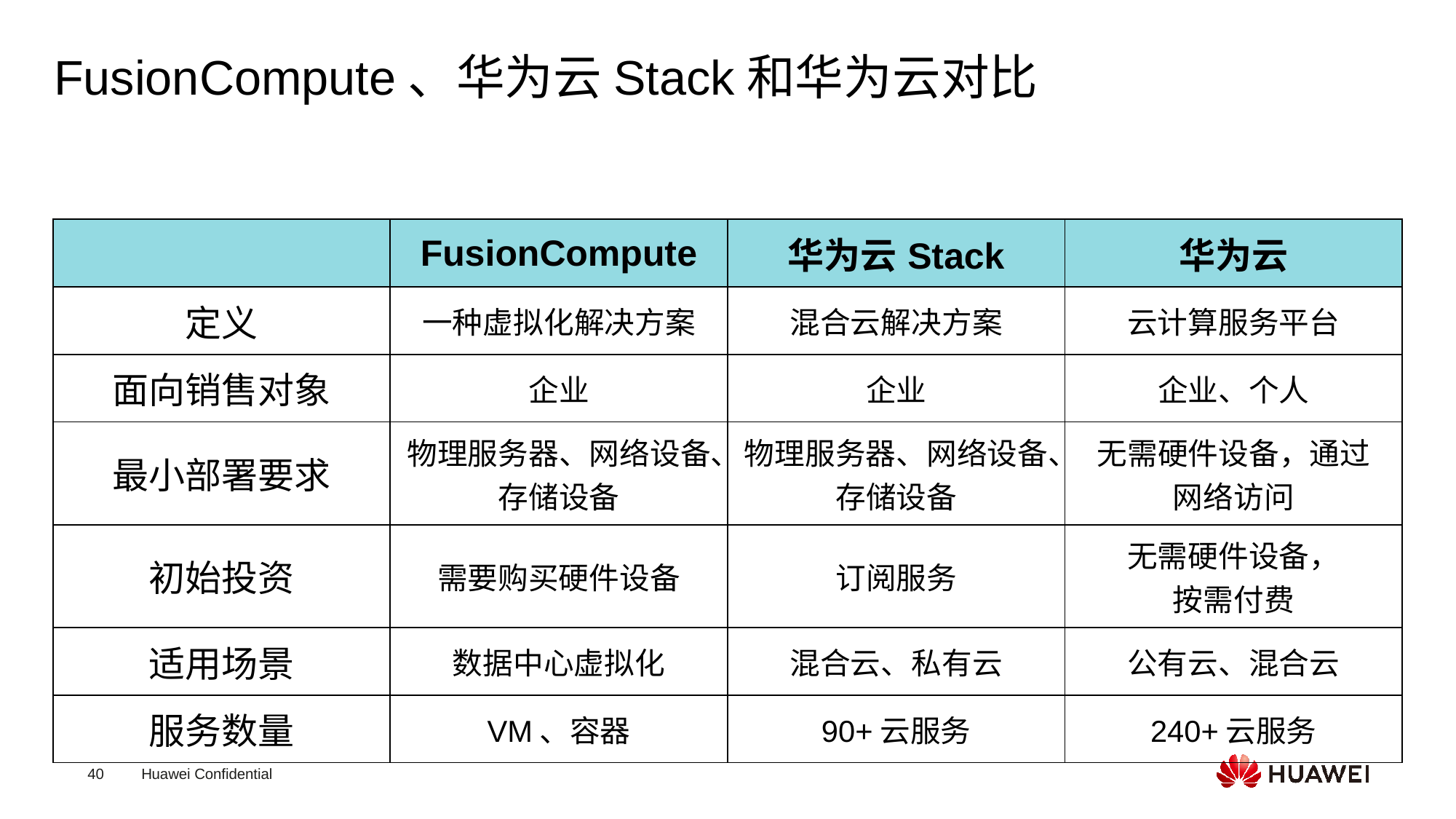

# FusionCompute、华为云Stack和华为云对比
|  | FusionCompute | 华为云Stack | 华为云 |
| --- | --- | --- | --- |
| 定义 | 一种虚拟化解决方案 | 混合云解决方案 | 云计算服务平台 |
| 面向销售对象 | 企业 | 企业 | 企业、个人 |
| 最小部署要求 | 物理服务器、网络设备、存储设备 | 物理服务器、网络设备、存储设备 | 无需硬件设备，通过 网络访问 |
| 初始投资 | 需要购买硬件设备 | 订阅服务 | 无需硬件设备， 按需付费 |
| 适用场景 | 数据中心虚拟化 | 混合云、私有云 | 公有云、混合云 |
| 服务数量 | VM、容器 | 90+云服务 | 240+云服务 |